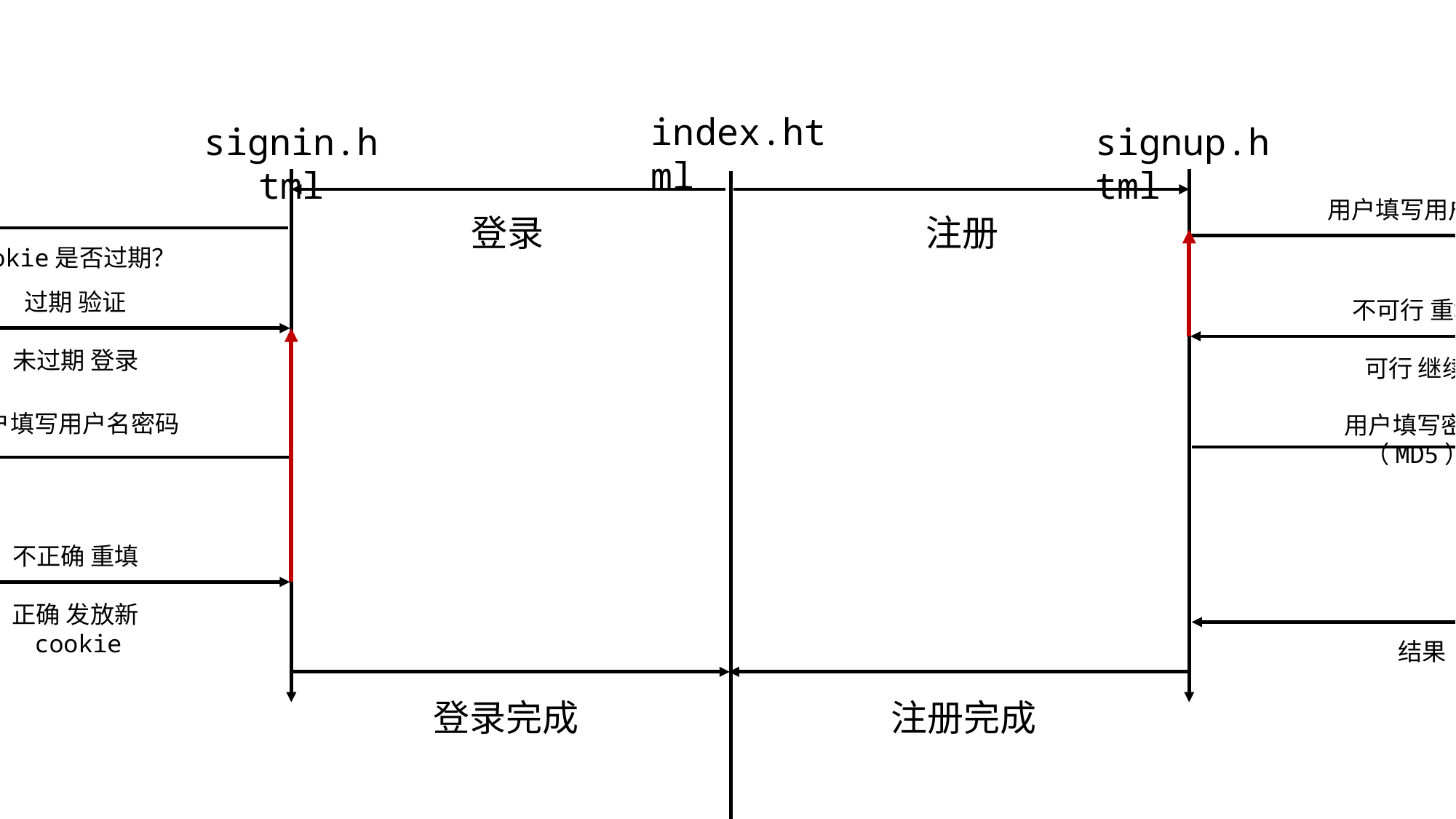

index.html
signin.php
signin.html
tb_user
Cookie是否过期？
过期 验证
未过期 登录
用户填写用户名密码
用户名密码是否正确
不正确 重填
正确 / 不正确
正确 发放新cookie
登录
登录完成
signup.php
signup.html
tb_user
用户填写用户名
用户名是否存在？
不可行 重填
存在  / 不存在
可行 继续
用户填写密码（MD5）
存入id、用户名、密码
战队（__NONE__）
结果
结果
注册
注册完成
用户名不能为Administrator
team.php
team.html
tb_teams
该用户是否参与战队
查看本人战队
查看失败
是 返回战队名战队、成员、得分 / 不是
渲染战队信息
管理员删除战队成员、解散战队
在数据库中执行相关操作
处理结果
处理结果
tb_message
管理员添加成员
储存信息
查看本人战队
操作完成
teams.php
teams.html
tb_teams
请求战队列表
请求战队列表
战队列表
战队列表
用户填写战队名
战队名是否重复？
非__NONE__、__ADMIN__
重复 重填
重复 / 不重复 写入数据库

查看所有战队
查看结束
创建战队
创建结束
非__ADMIN__
__NONE__
标记该用户为队长
message.html
message.php
tb_message
存入数据库
收件人、信息
处理结果
发送结果
发送信息
发送完成
tb_message
notifications.php
notifications.html
请求信息列表
请求信息列表
信息列表
信息列表

查看信息
查看结束
数据库定时清理收件人不存在的信息
Administrator为
根管理员用户名
settings.html
settings.php
tb_users
比对、存入数据库
原密码、新密码
处理结果
发送结果
修改密码
修改完成
tb_team
scoreboard.php
scoreboard.html
请求计分板列表
请求计分板列表
信息列表
信息列表

查看计分板
查看结束
不显示__NONE__和__ADMIN__
add/edit.html
add/edit.php
tb_challenges
存入数据库
新题目信息
处理结果
发送结果
创建修改题目
修改完成
challenges.html
challenges.php
tb_challenges
题目列表
题目列表

题目名称列表
渲染题目名称卡
用户点击某题目
查询题目信息
题目信息
渲染题目信息
下载附件
复制题目文件夹
查询未占用的端口
调用docker命令搭建题目环境
设置存活时间30分钟
附件地址
开启环境
端口号
显示题目地址
tb_challenges
提交flag
是否正确？
不正确 重试
正确 / 不正确
正确
查看题目
题目完成
system